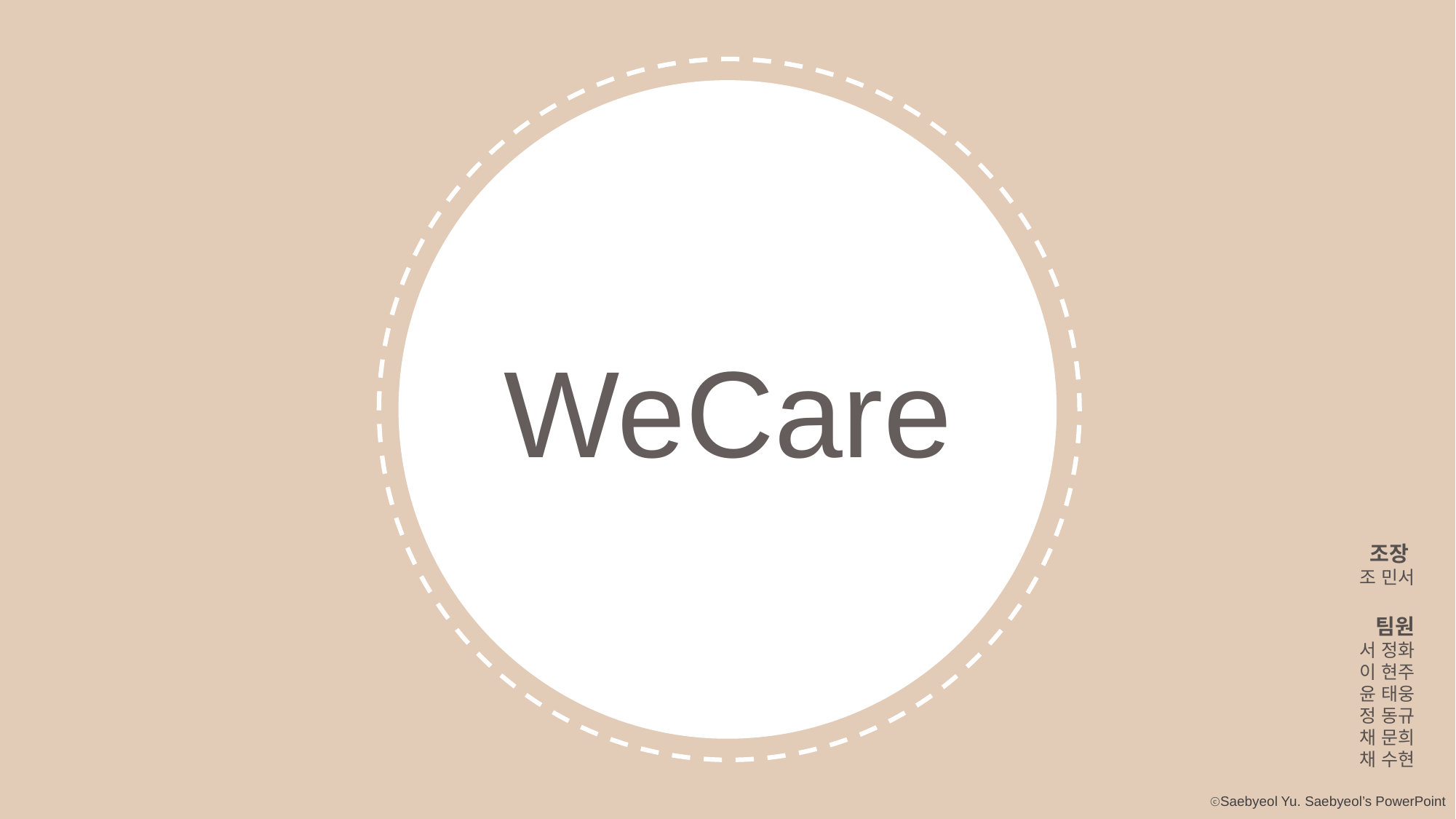

WeCare

조장
조 민서

팀원
서 정화
이 현주
윤 태웅
정 동규
채 문희
채 수현